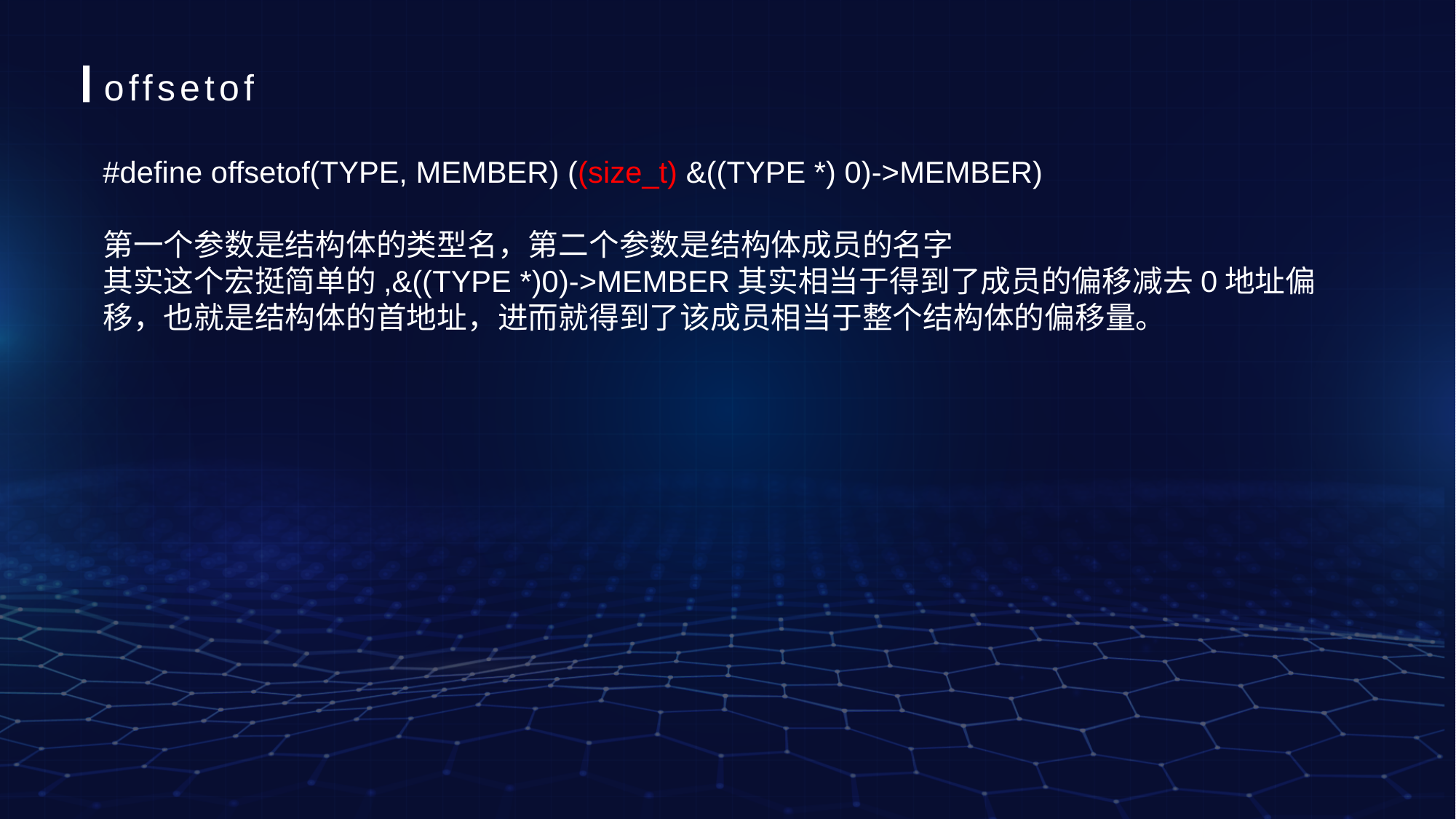

offsetof
#define offsetof(TYPE, MEMBER) ((size_t) &((TYPE *) 0)->MEMBER)

第一个参数是结构体的类型名，第二个参数是结构体成员的名字
其实这个宏挺简单的,&((TYPE *)0)->MEMBER其实相当于得到了成员的偏移减去0地址偏移，也就是结构体的首地址，进而就得到了该成员相当于整个结构体的偏移量。